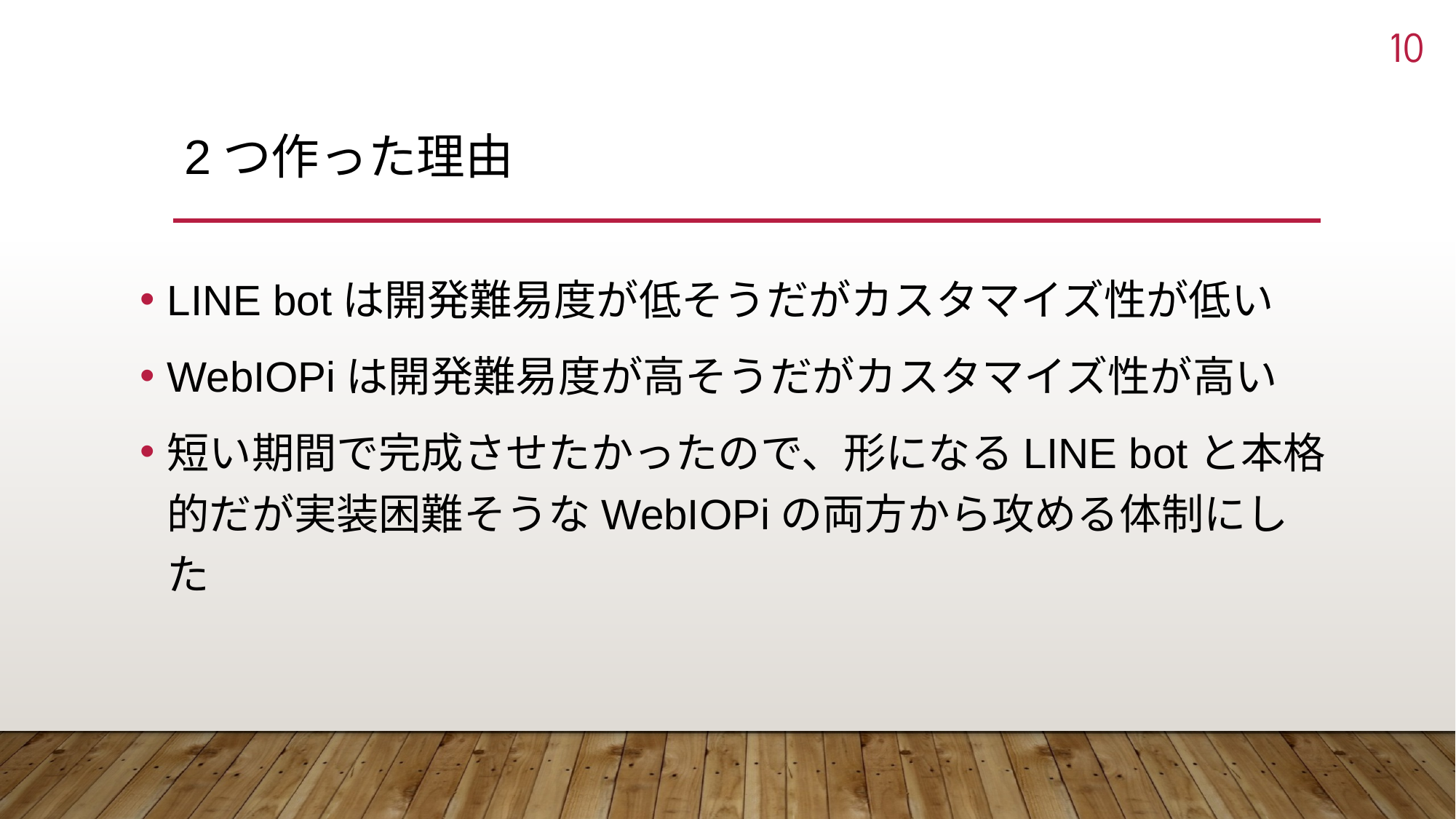

10
# 2つ作った理由
LINE botは開発難易度が低そうだがカスタマイズ性が低い
WebIOPiは開発難易度が高そうだがカスタマイズ性が高い
短い期間で完成させたかったので、形になるLINE botと本格的だが実装困難そうなWebIOPiの両方から攻める体制にした